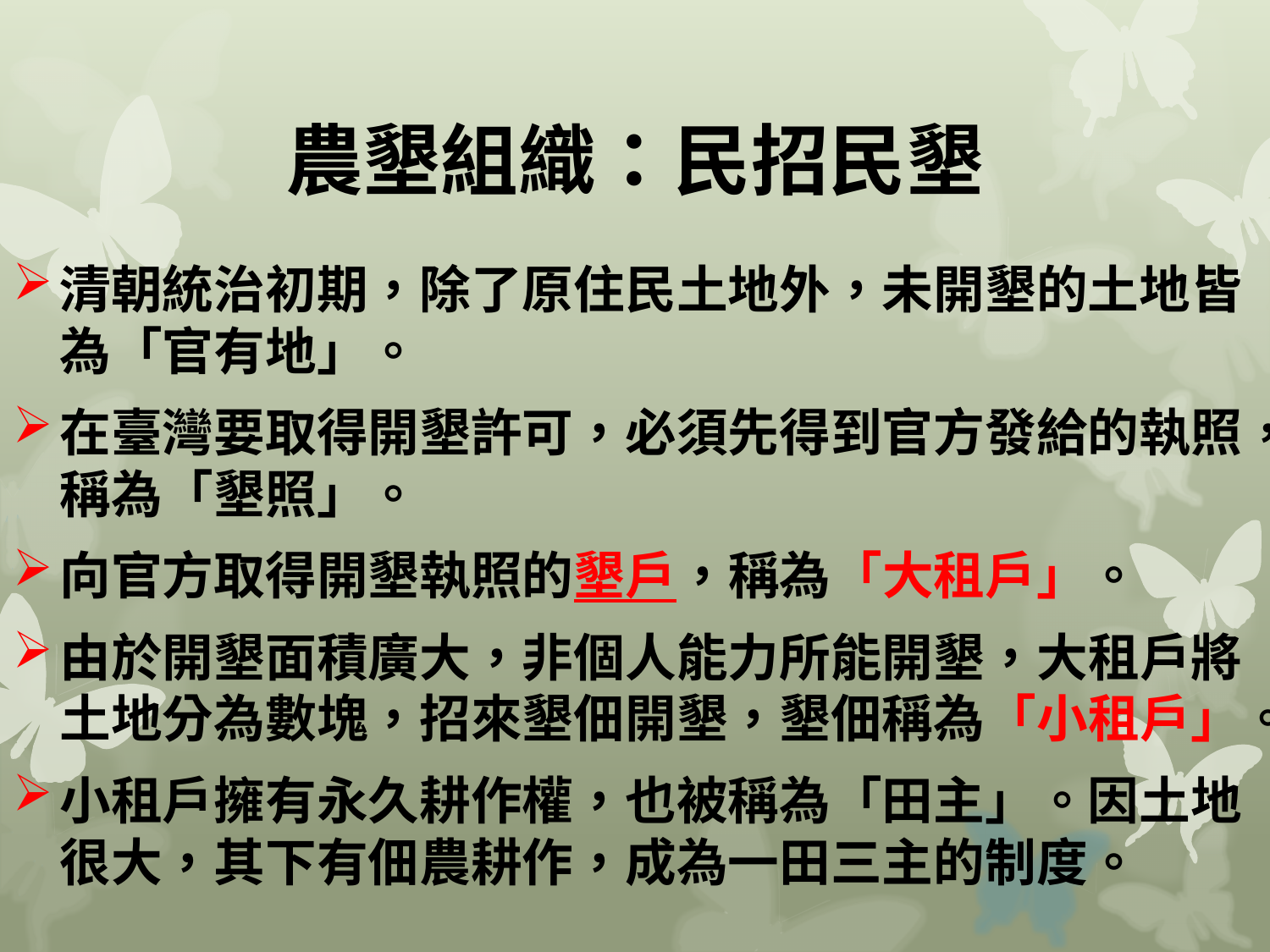

# 農墾組織：民招民墾
清朝統治初期，除了原住民土地外，未開墾的土地皆為「官有地」。
在臺灣要取得開墾許可，必須先得到官方發給的執照，稱為「墾照」。
向官方取得開墾執照的墾戶，稱為「大租戶」。
由於開墾面積廣大，非個人能力所能開墾，大租戶將土地分為數塊，招來墾佃開墾，墾佃稱為「小租戶」。
小租戶擁有永久耕作權，也被稱為「田主」。因土地很大，其下有佃農耕作，成為一田三主的制度。